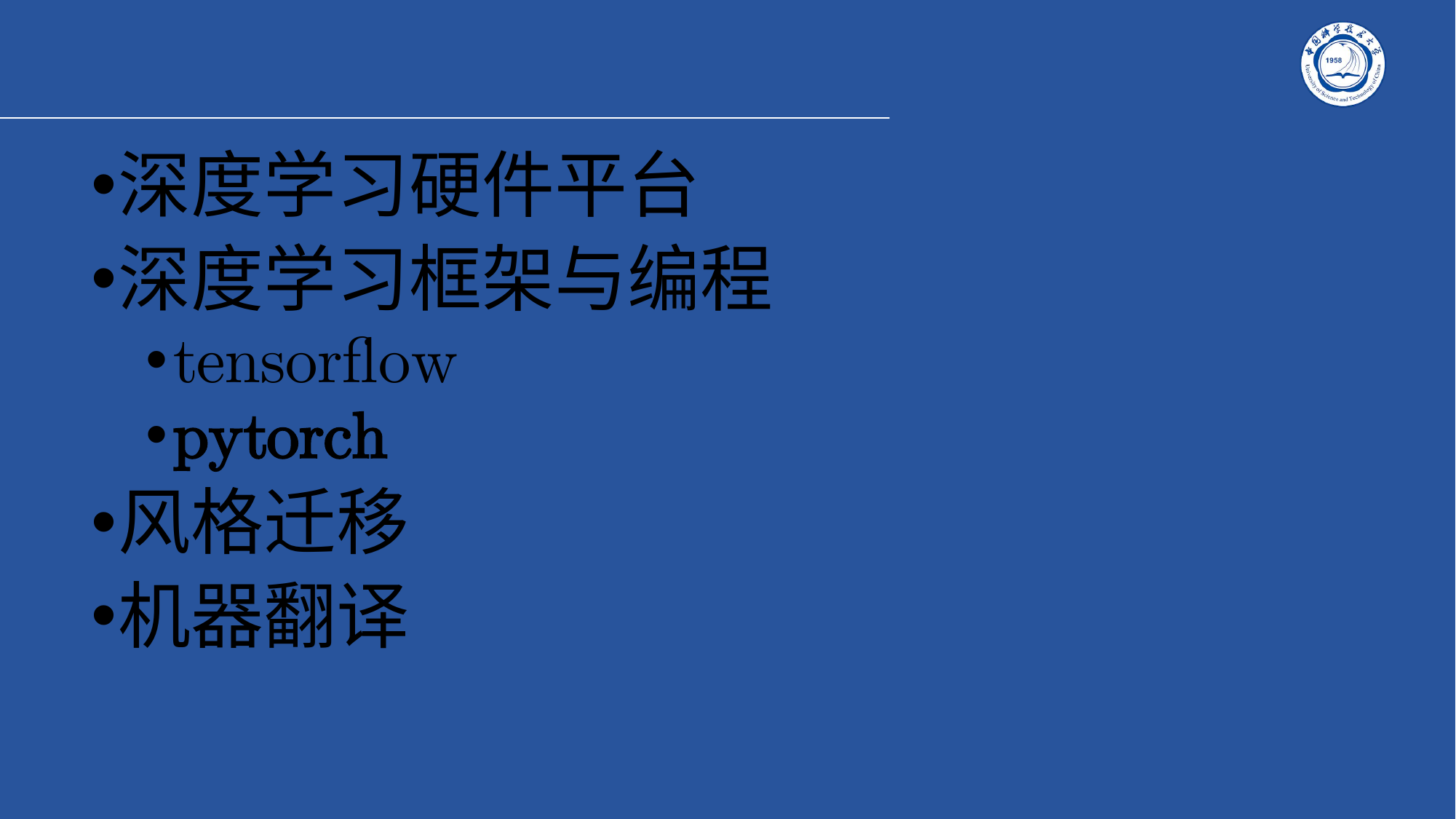

#
深度学习硬件平台
深度学习框架与编程
tensorflow
pytorch
风格迁移
机器翻译